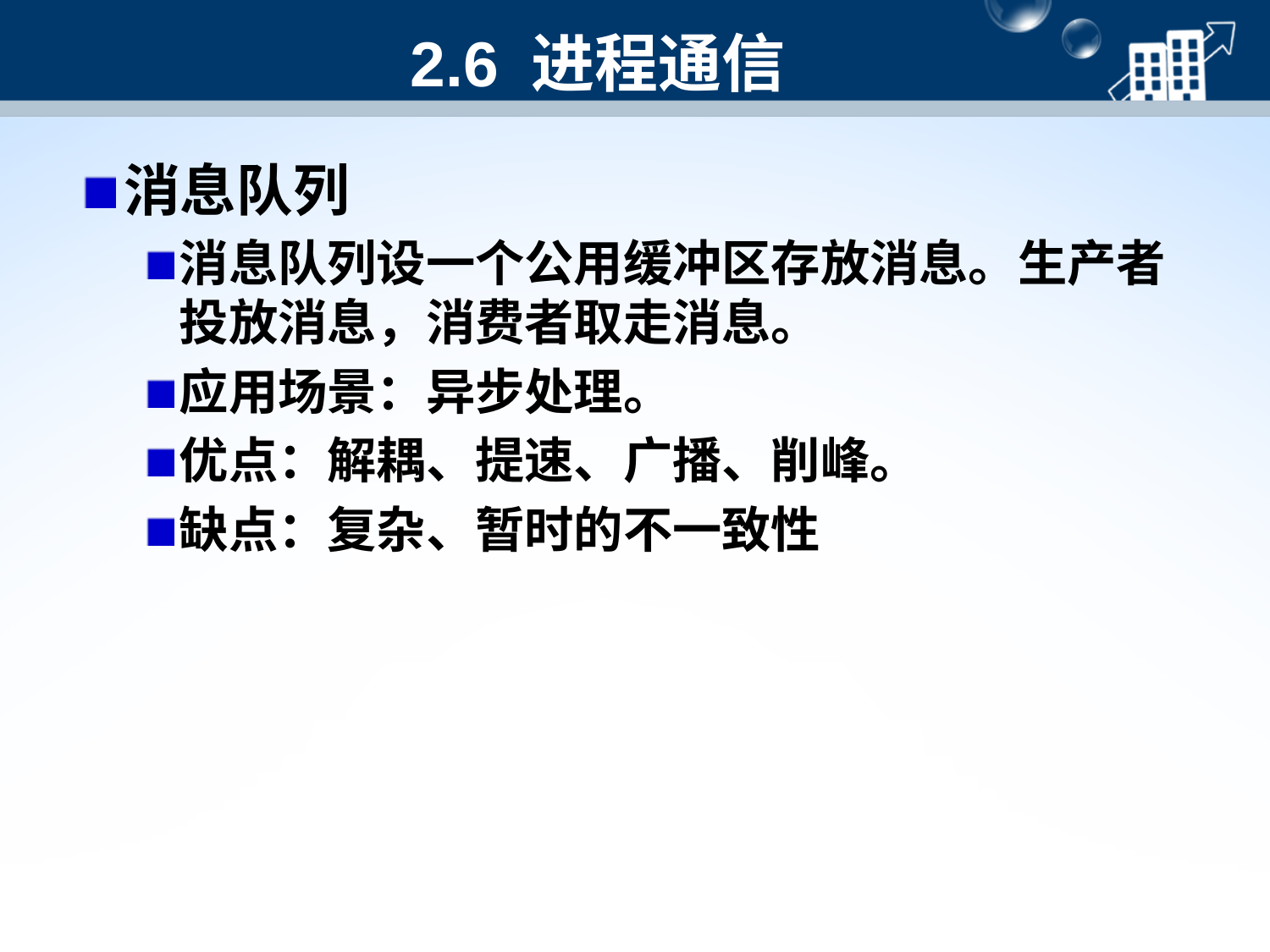

# 2.6 进程通信
消息队列
消息队列设一个公用缓冲区存放消息。生产者投放消息，消费者取走消息。
应用场景：异步处理。
优点：解耦、提速、广播、削峰。
缺点：复杂、暂时的不一致性